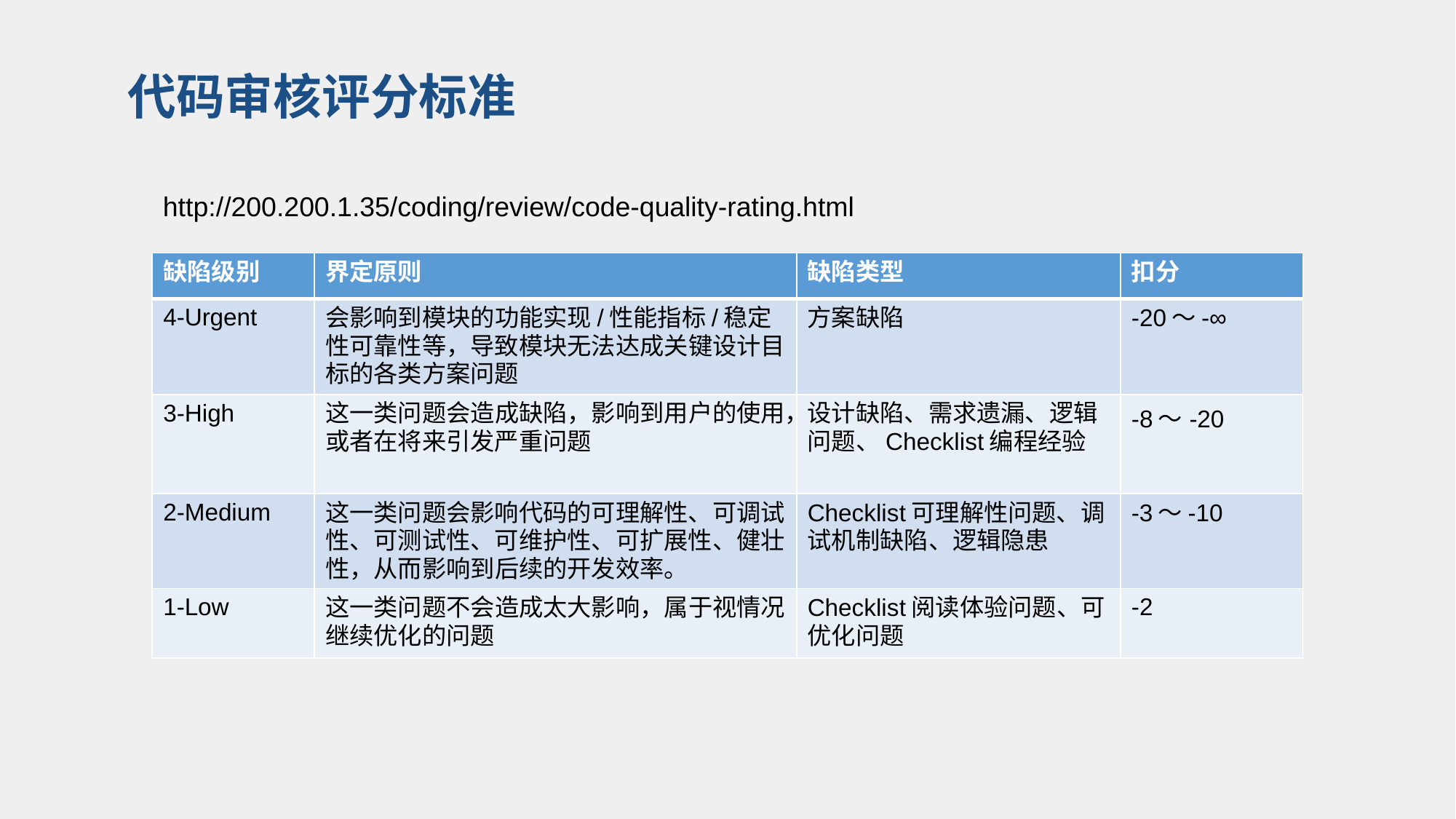

# 代码审核评分标准
http://200.200.1.35/coding/review/code-quality-rating.html
| 缺陷级别 | 界定原则 | 缺陷类型 | 扣分 |
| --- | --- | --- | --- |
| 4-Urgent | 会影响到模块的功能实现/性能指标/稳定性可靠性等，导致模块无法达成关键设计目标的各类方案问题 | 方案缺陷 | -20～-∞ |
| 3-High | 这一类问题会造成缺陷，影响到用户的使用，或者在将来引发严重问题 | 设计缺陷、需求遗漏、逻辑问题、Checklist编程经验 | -8～-20 |
| 2-Medium | 这一类问题会影响代码的可理解性、可调试性、可测试性、可维护性、可扩展性、健壮性，从而影响到后续的开发效率。 | Checklist可理解性问题、调试机制缺陷、逻辑隐患 | -3～-10 |
| 1-Low | 这一类问题不会造成太大影响，属于视情况继续优化的问题 | Checklist阅读体验问题、可优化问题 | -2 |